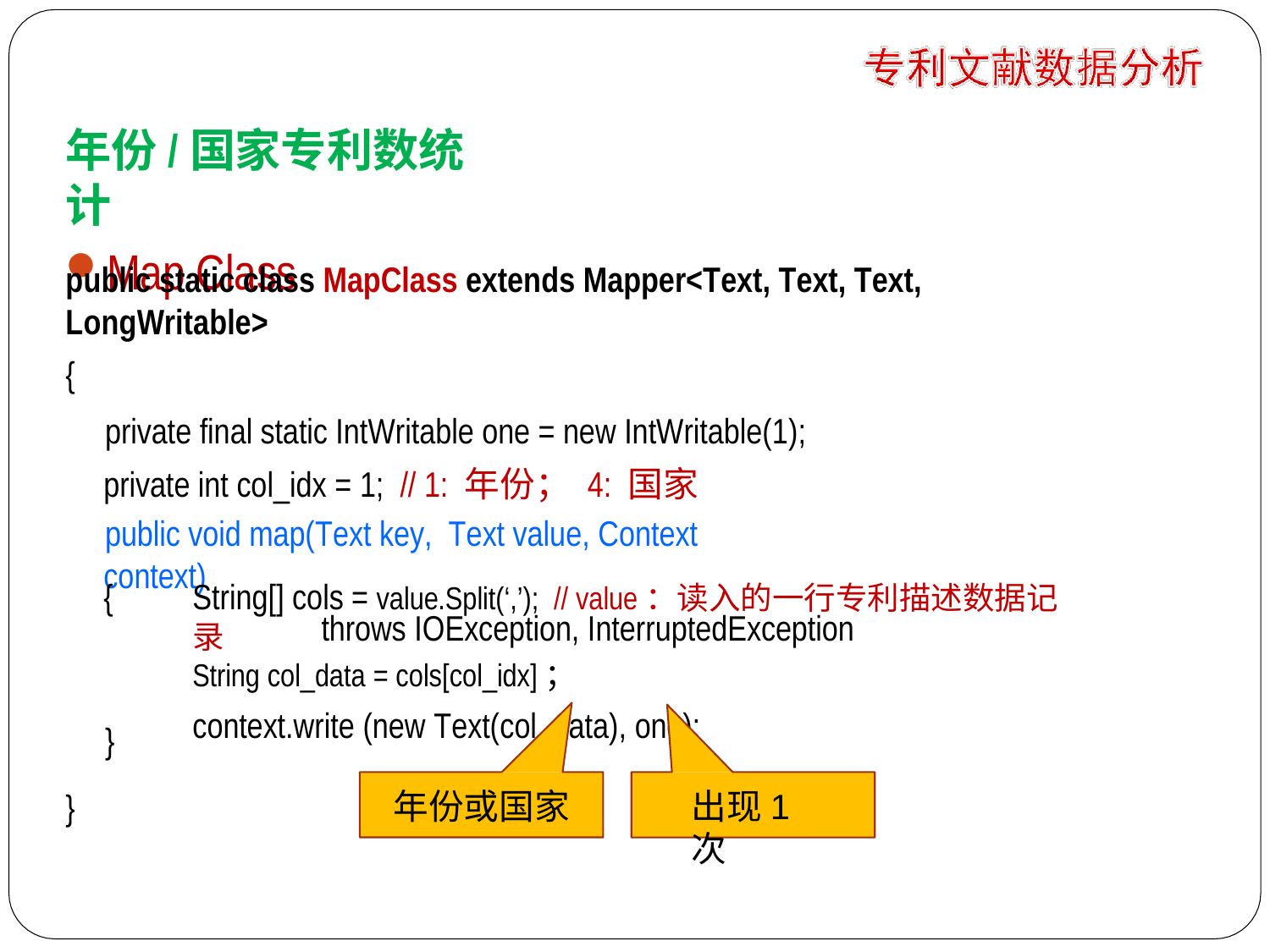

年份/国家专利数统计
Map Class
public static class MapClass extends Mapper<Text, Text, Text, LongWritable>
{
private final static IntWritable one = new IntWritable(1); private int col_idx = 1;  // 1: 年份； 4: 国家
public void map(Text key,  Text value, Context context)
throws IOException, InterruptedException
{
String[] cols = value.Split(‘,’);  // value：读入的一行专利描述数据记录
String col_data = cols[col_idx]；
context.write (new Text(col_data), one);

}
}
年份或国家
出现1次